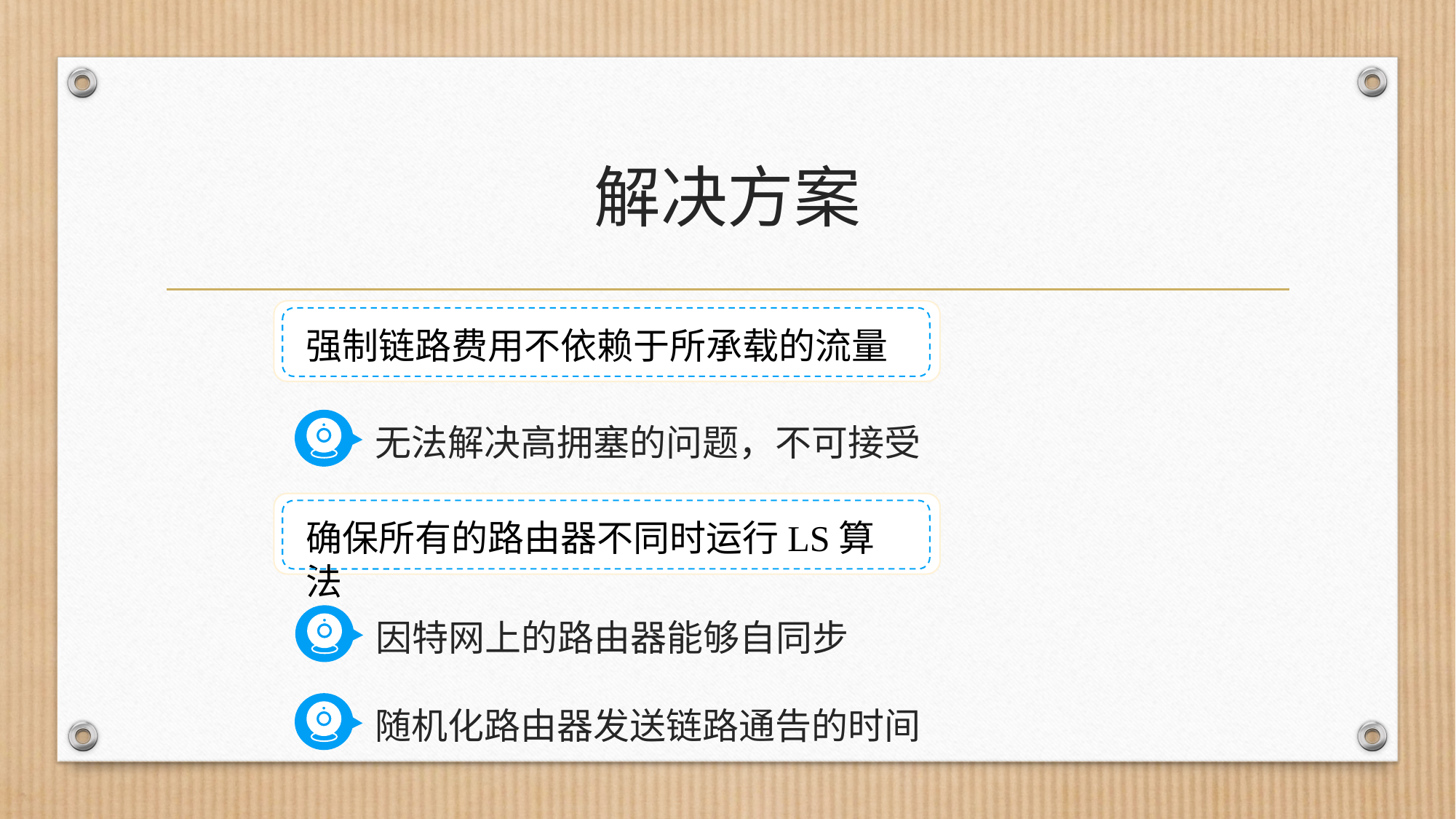

# 解决方案

强制链路费用不依赖于所承载的流量

无法解决高拥塞的问题，不可接受

确保所有的路由器不同时运行LS算法

因特网上的路由器能够自同步

随机化路由器发送链路通告的时间